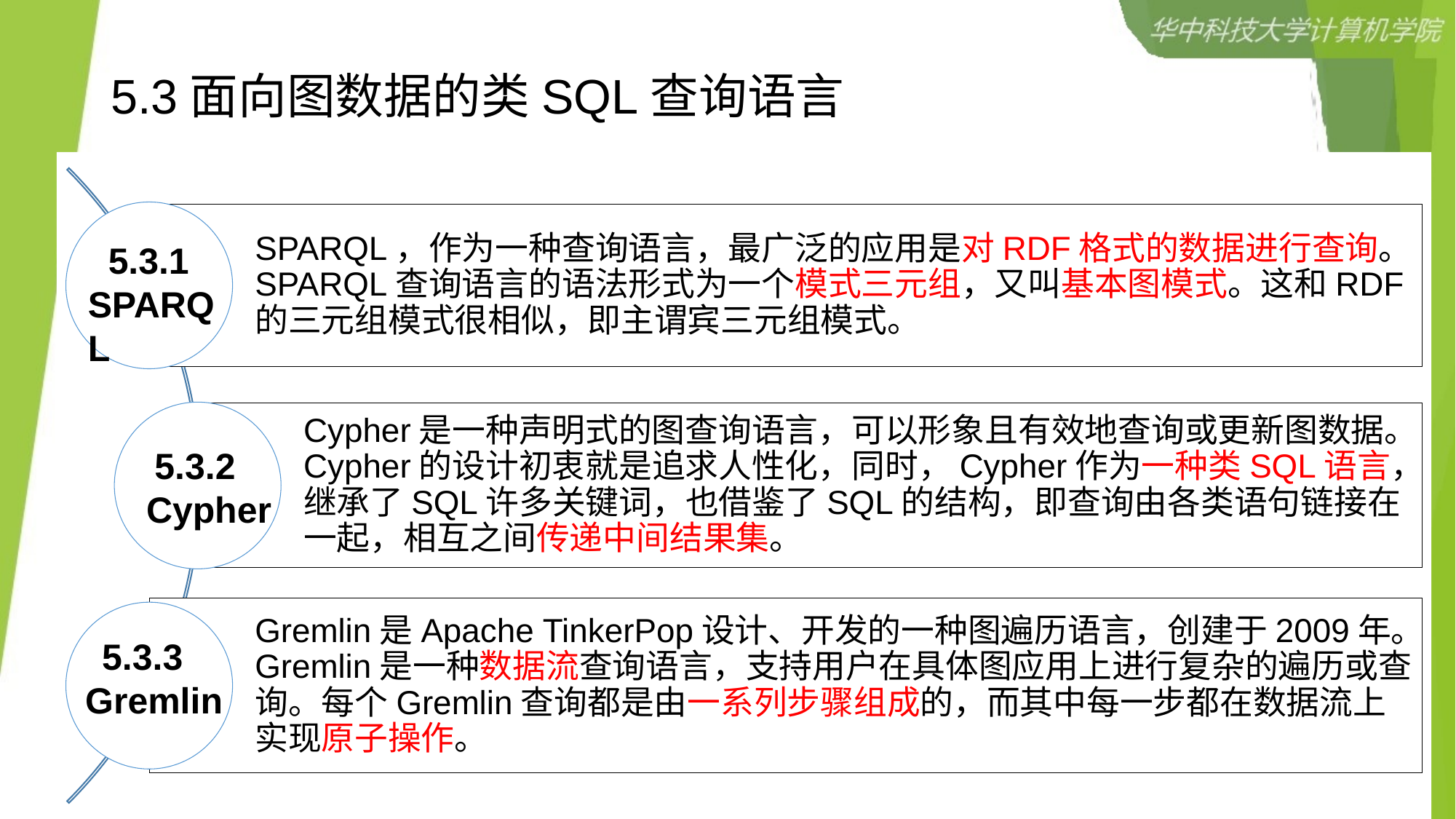

# 5.3面向图数据的类SQL查询语言
SPARQL，作为一种查询语言，最广泛的应用是对RDF格式的数据进行查询。SPARQL查询语言的语法形式为一个模式三元组，又叫基本图模式。这和RDF的三元组模式很相似，即主谓宾三元组模式。
Cypher是一种声明式的图查询语言，可以形象且有效地查询或更新图数据。Cypher的设计初衷就是追求人性化，同时，Cypher作为一种类SQL语言，继承了SQL许多关键词，也借鉴了SQL的结构，即查询由各类语句链接在一起，相互之间传递中间结果集。
Gremlin是Apache TinkerPop设计、开发的一种图遍历语言，创建于2009年。Gremlin是一种数据流查询语言，支持用户在具体图应用上进行复杂的遍历或查询。每个Gremlin查询都是由一系列步骤组成的，而其中每一步都在数据流上实现原子操作。
  5.3.1
SPARQL
 5.3.2
Cypher
  5.3.3
Gremlin
68